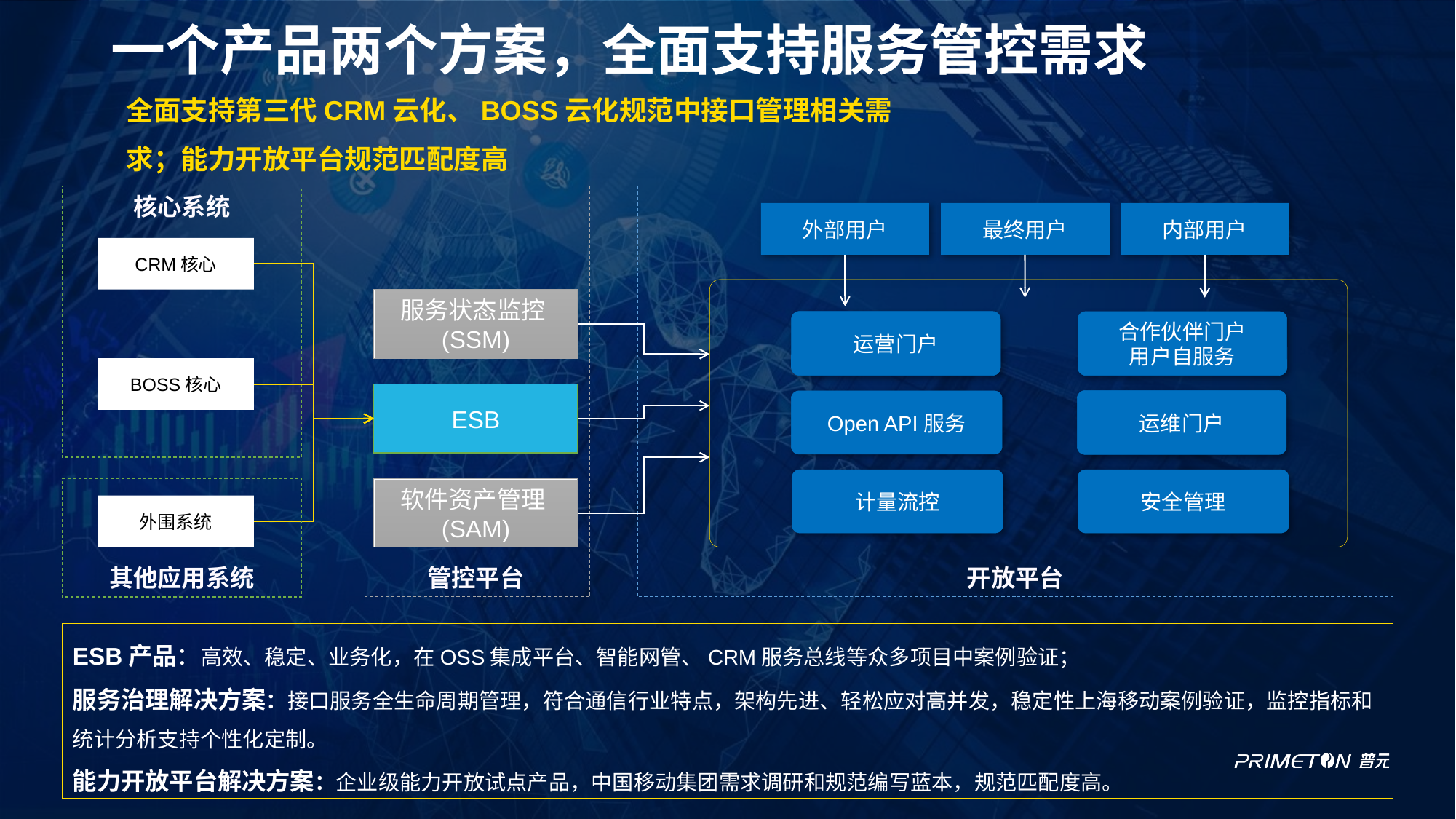

# 一个产品两个方案，全面支持服务管控需求
全面支持第三代CRM云化、BOSS云化规范中接口管理相关需求；能力开放平台规范匹配度高
管控平台
开放平台
核心系统
外部用户
最终用户
内部用户
CRM核心

服务状态监控(SSM)
运营门户
合作伙伴门户
用户自服务
BOSS核心
ESB
运维门户
Open API服务
计量流控
安全管理
其他应用系统
软件资产管理(SAM)
外围系统
ESB产品：高效、稳定、业务化，在OSS集成平台、智能网管、CRM服务总线等众多项目中案例验证；
服务治理解决方案：接口服务全生命周期管理，符合通信行业特点，架构先进、轻松应对高并发，稳定性上海移动案例验证，监控指标和统计分析支持个性化定制。
能力开放平台解决方案：企业级能力开放试点产品，中国移动集团需求调研和规范编写蓝本，规范匹配度高。